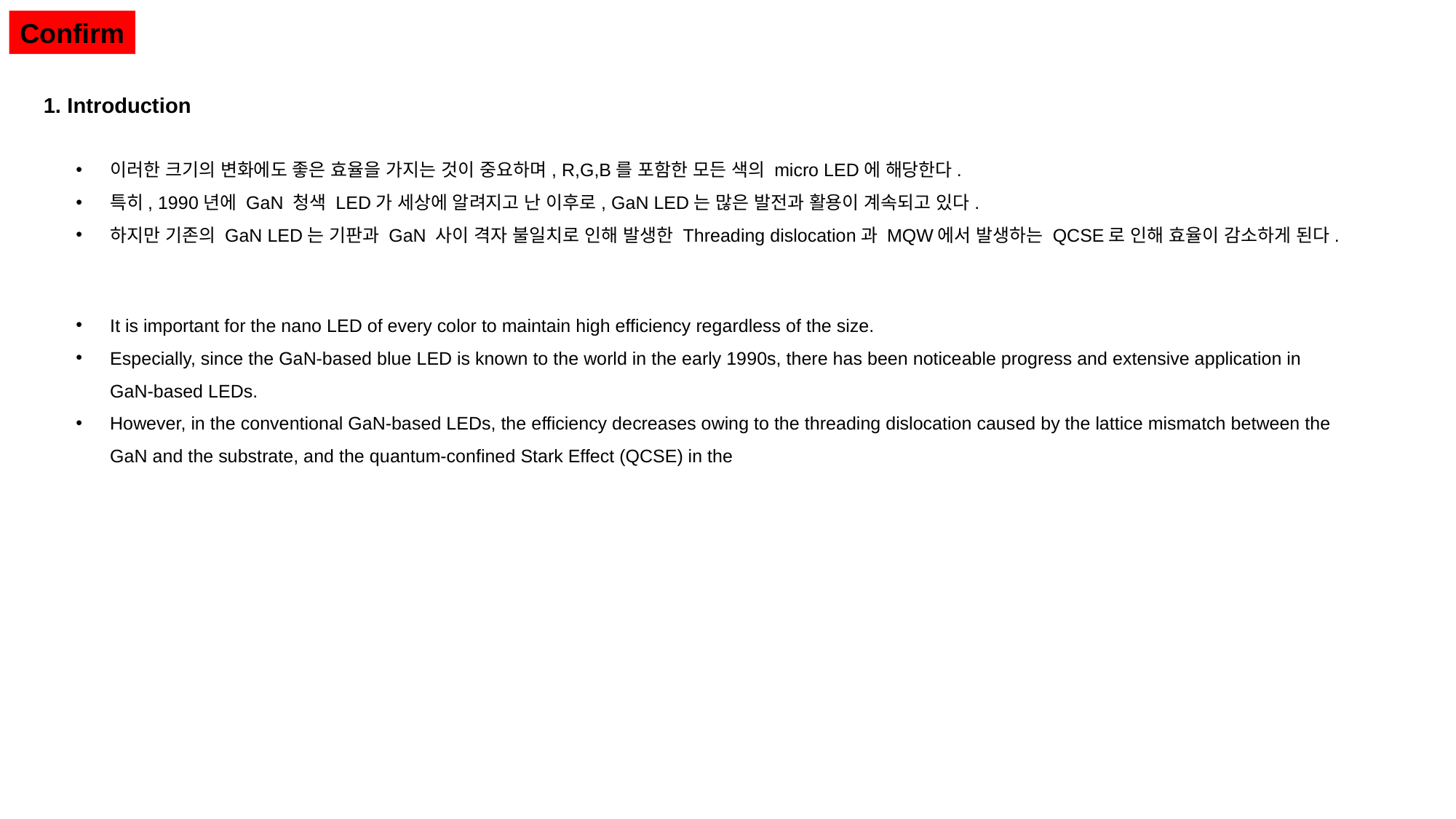

Confirm
1. Introduction
이러한 크기의 변화에도 좋은 효율을 가지는 것이 중요하며, R,G,B를 포함한 모든 색의 micro LED에 해당한다.
특히, 1990년에 GaN 청색 LED가 세상에 알려지고 난 이후로, GaN LED는 많은 발전과 활용이 계속되고 있다.
하지만 기존의 GaN LED는 기판과 GaN 사이 격자 불일치로 인해 발생한 Threading dislocation과 MQW에서 발생하는 QCSE로 인해 효율이 감소하게 된다.
It is important for the nano LED of every color to maintain high efficiency regardless of the size.
Especially, since the GaN-based blue LED is known to the world in the early 1990s, there has been noticeable progress and extensive application in GaN-based LEDs.
However, in the conventional GaN-based LEDs, the efficiency decreases owing to the threading dislocation caused by the lattice mismatch between the GaN and the substrate, and the quantum-confined Stark Effect (QCSE) in the